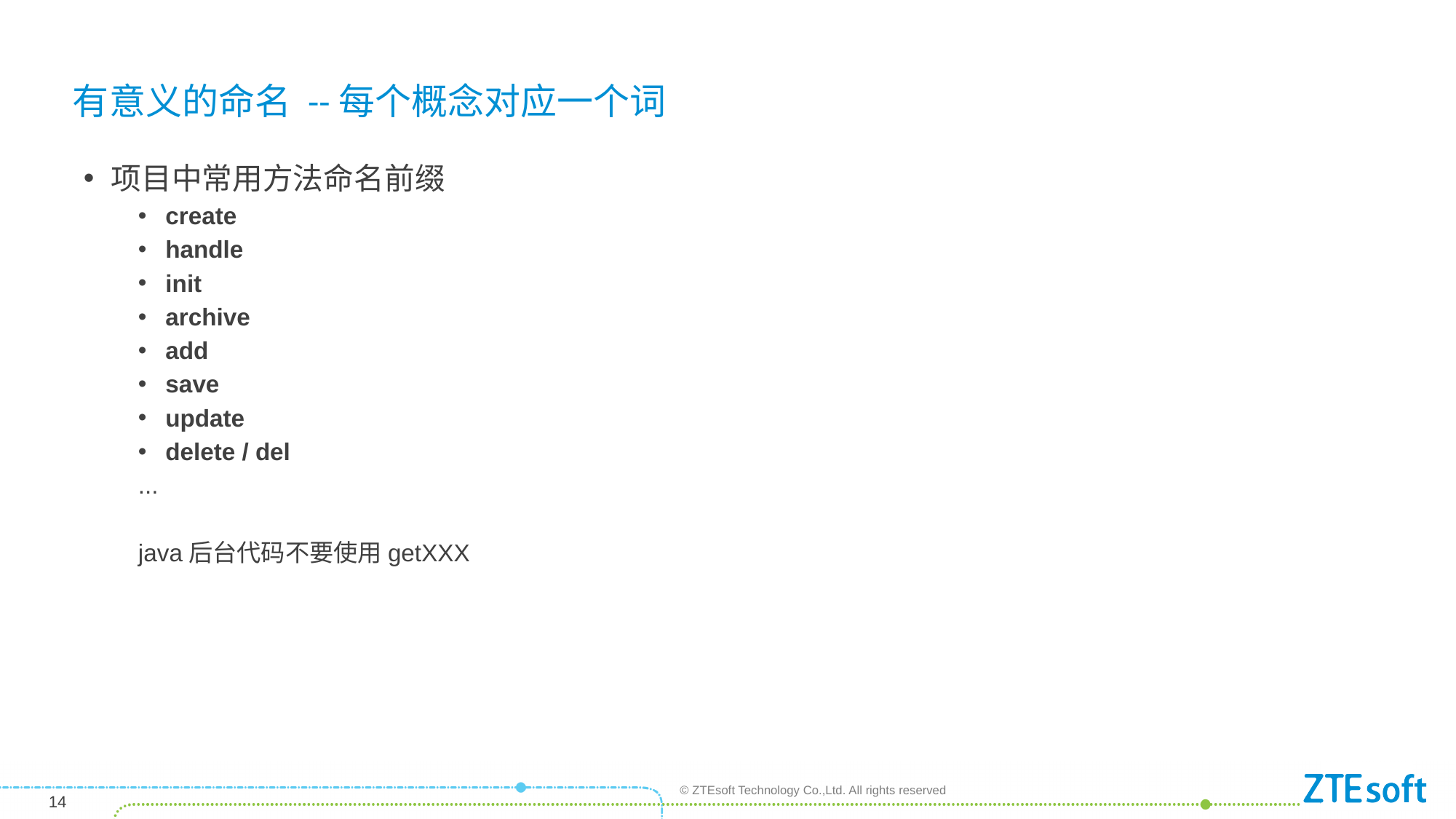

有意义的命名 --每个概念对应一个词
项目中常用方法命名前缀
create
handle
init
archive
add
save
update
delete / del
...

java后台代码不要使用getXXX